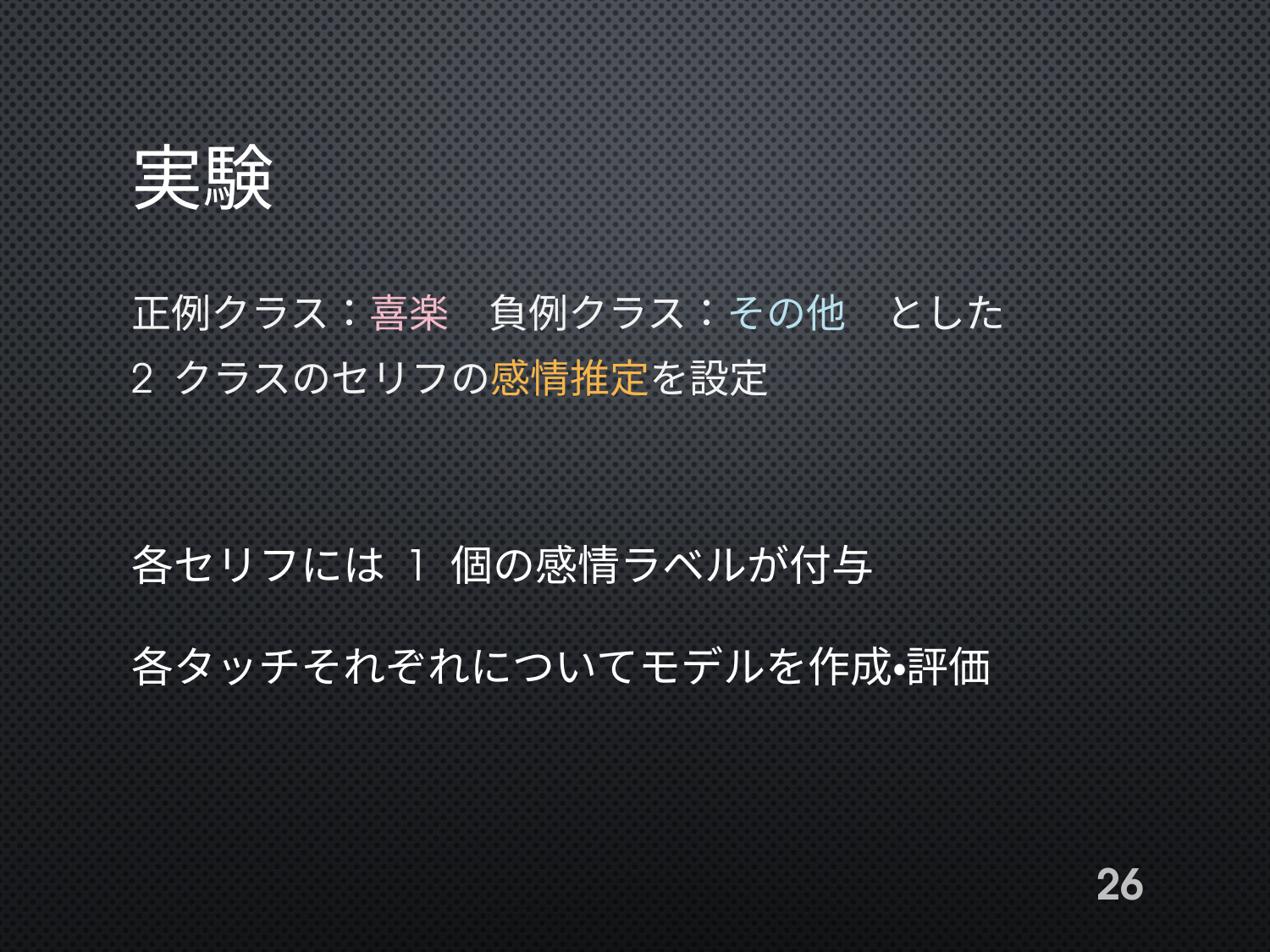

# 実験
正例クラス：喜楽　負例クラス：その他　とした
2 クラスのセリフの感情推定を設定
各セリフには 1 個の感情ラベルが付与

各タッチそれぞれについてモデルを作成・評価
26